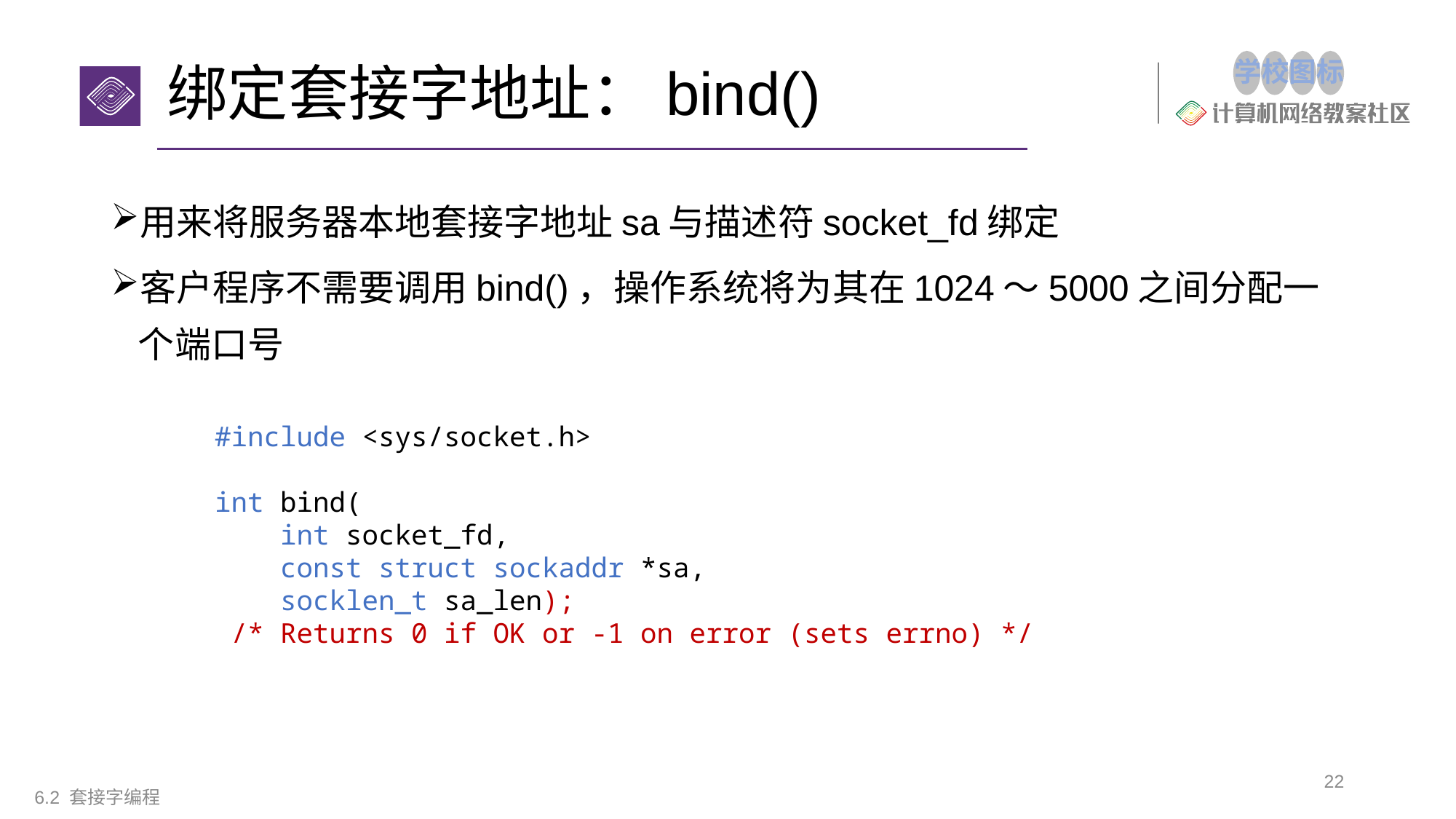

# 绑定套接字地址：bind()
用来将服务器本地套接字地址sa与描述符socket_fd绑定
客户程序不需要调用bind()，操作系统将为其在1024～5000之间分配一个端口号
#include <sys/socket.h>
int bind(
    int socket_fd,
    const struct sockaddr *sa,
    socklen_t sa_len);
 /* Returns 0 if OK or -1 on error (sets errno) */
22
6.2 套接字编程